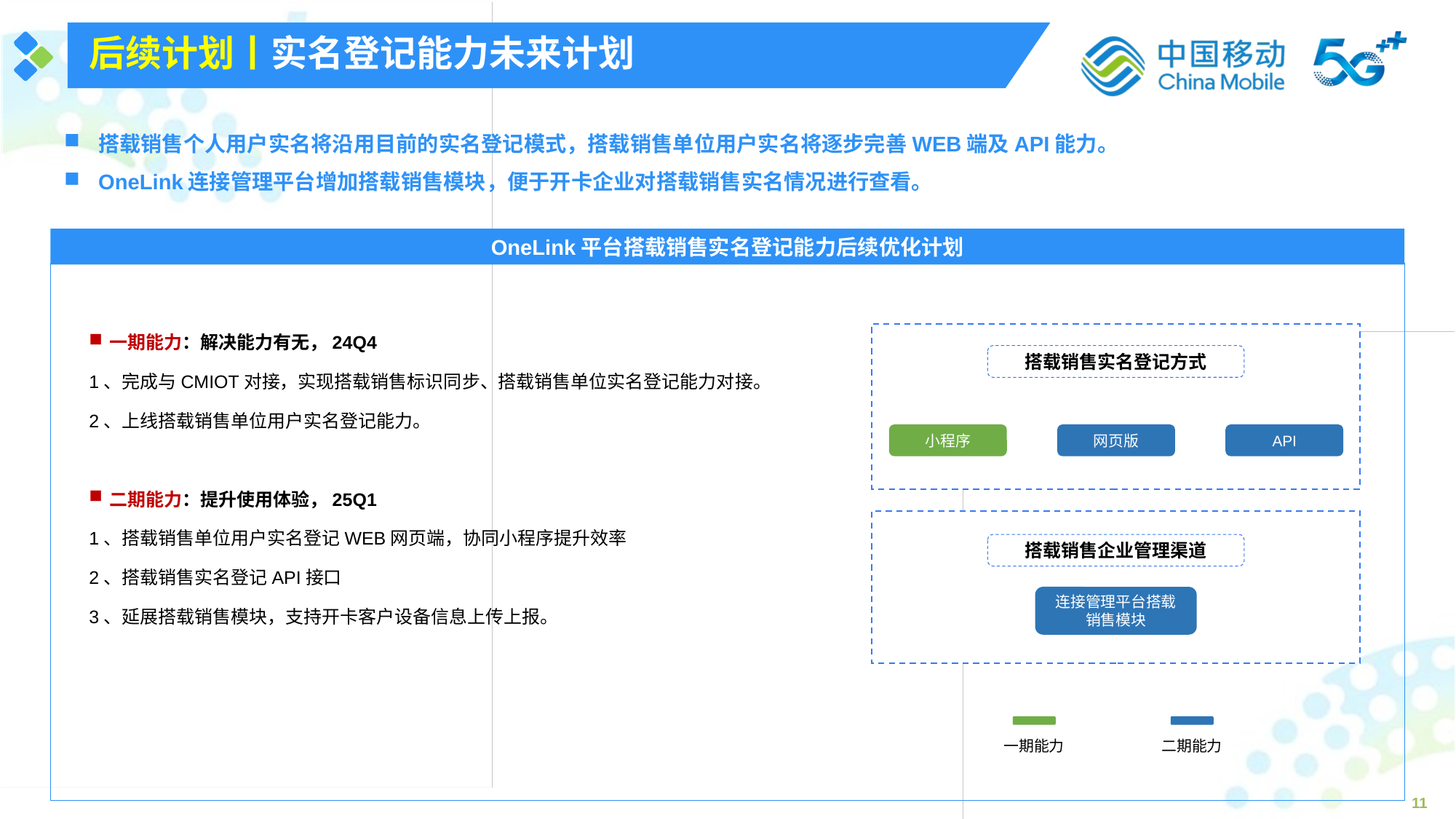

后续计划丨实名登记能力未来计划

搭载销售个人用户实名将沿用目前的实名登记模式，搭载销售单位用户实名将逐步完善WEB端及API能力。
OneLink连接管理平台增加搭载销售模块，便于开卡企业对搭载销售实名情况进行查看。

OneLink平台搭载销售实名登记能力后续优化计划
h
一期能力：解决能力有无，24Q4
1、完成与CMIOT对接，实现搭载销售标识同步、搭载销售单位实名登记能力对接。
2、上线搭载销售单位用户实名登记能力。

二期能力：提升使用体验，25Q1
1、搭载销售单位用户实名登记WEB网页端，协同小程序提升效率
2、搭载销售实名登记API接口
3、延展搭载销售模块，支持开卡客户设备信息上传上报。

搭载销售实名登记方式
小程序
网页版
API

搭载销售企业管理渠道
连接管理平台搭载销售模块

一期能力
二期能力